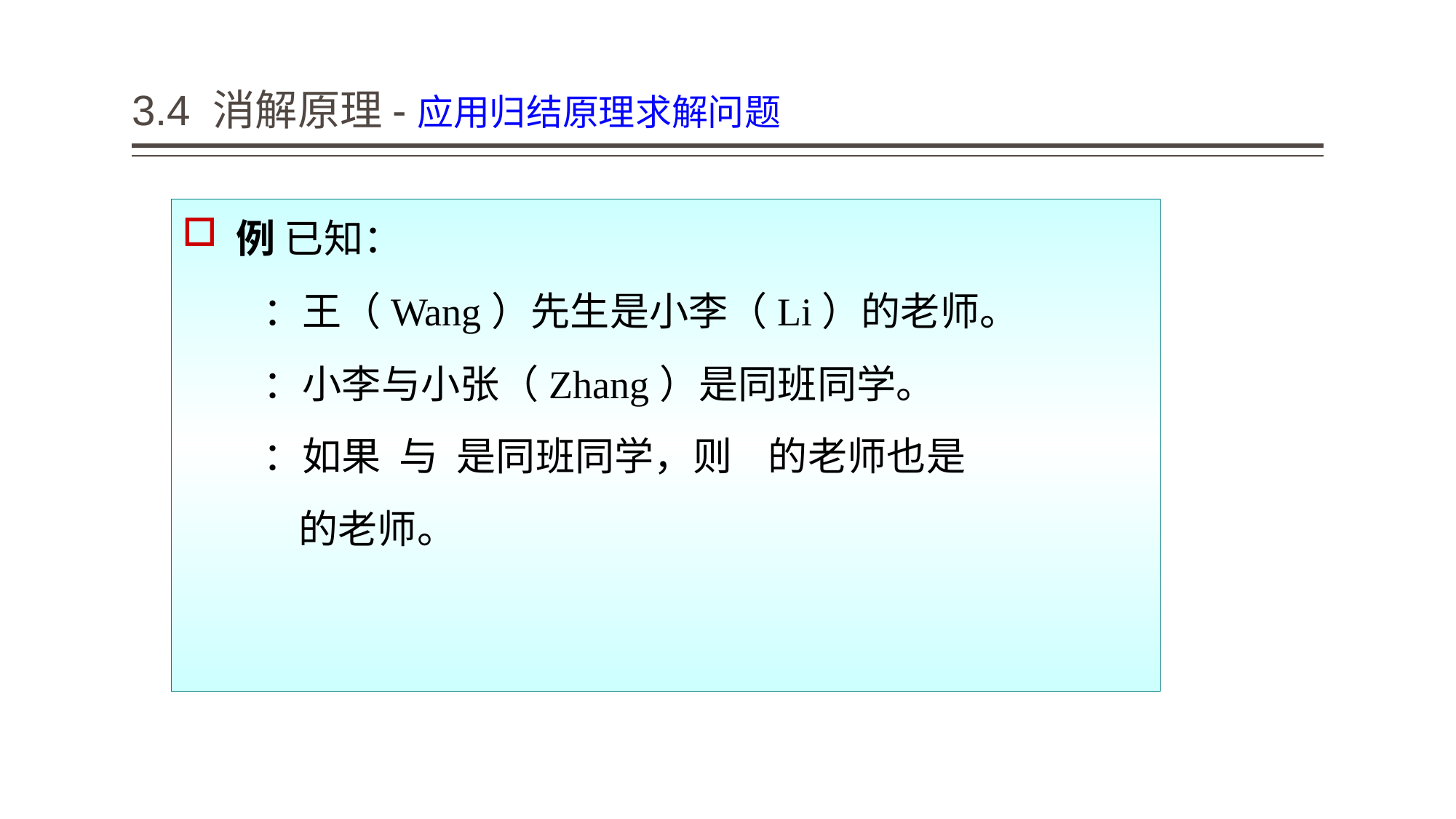

# 3.4 消解原理-应用归结原理求解问题
 例 已知：
        ：王（Wang）先生是小李（Li）的老师。
        ：小李与小张（Zhang）是同班同学。
        ：如果  与  是同班同学，则    的老师也是
            的老师。